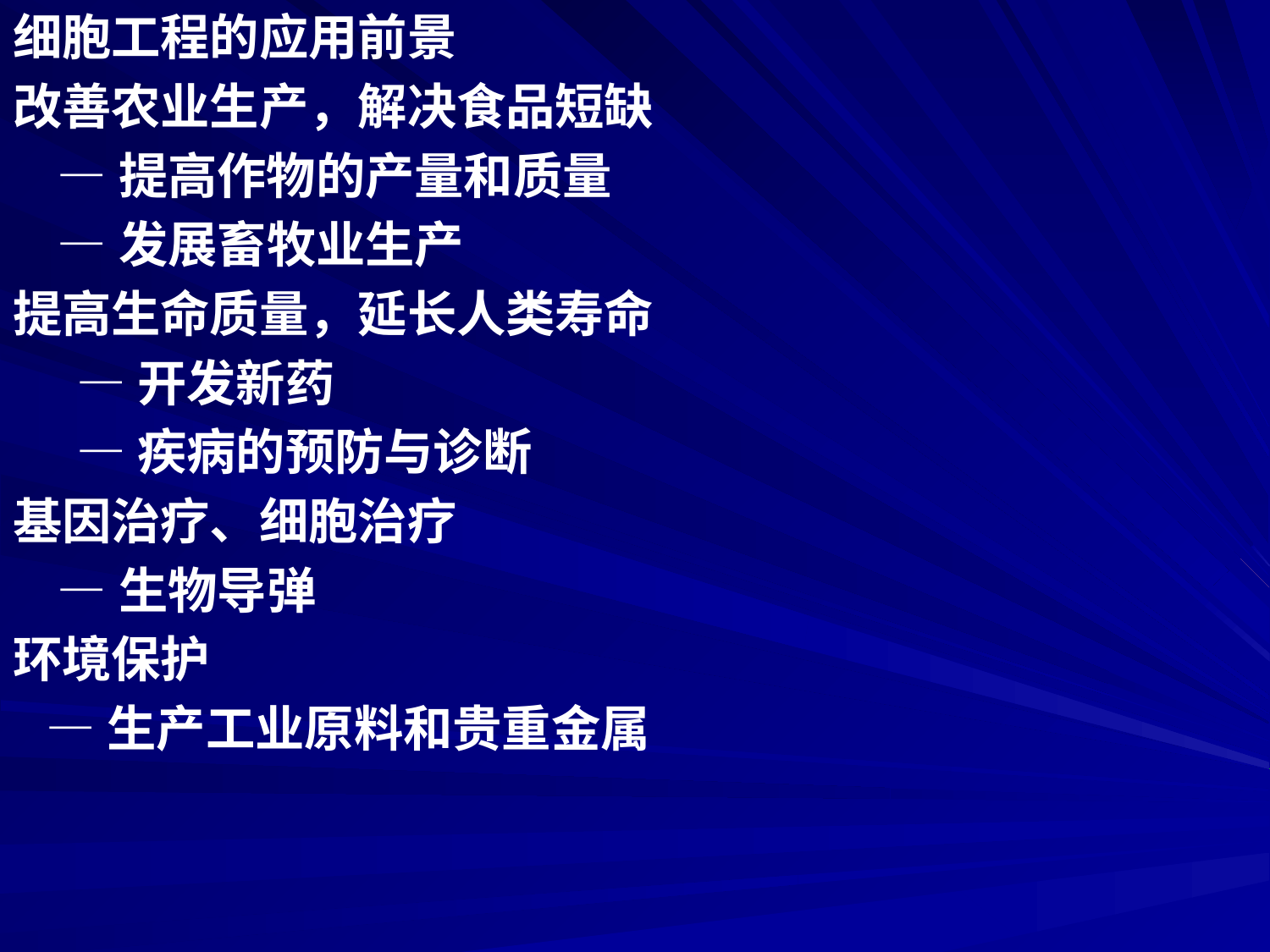

细胞工程的应用前景
改善农业生产，解决食品短缺
    —提高作物的产量和质量
    —发展畜牧业生产
提高生命质量，延长人类寿命
—开发新药
—疾病的预防与诊断
基因治疗、细胞治疗
    —生物导弹
环境保护
   —生产工业原料和贵重金属